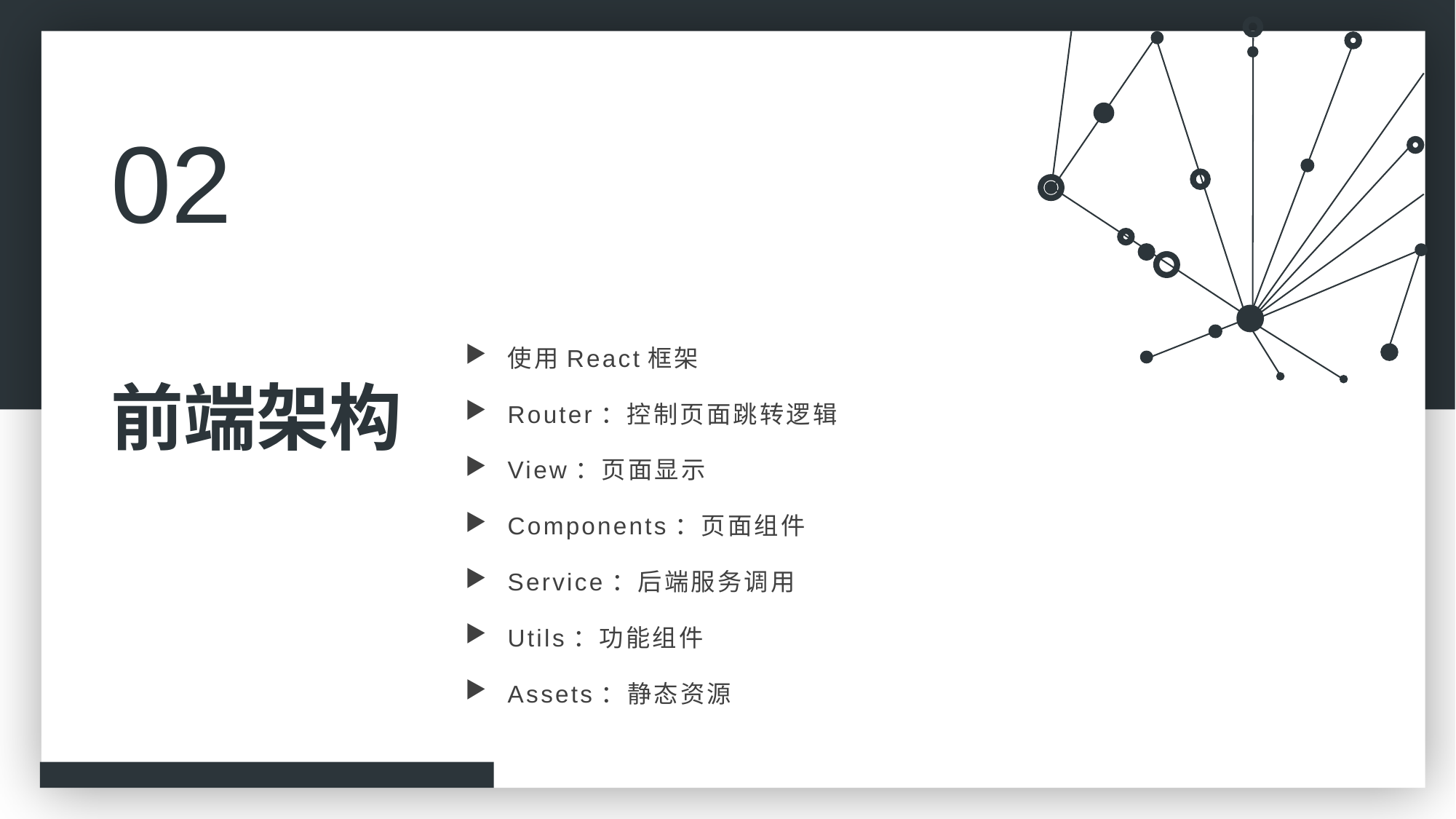

02

使用React框架
Router：控制页面跳转逻辑
View：页面显示
Components：页面组件
Service：后端服务调用
Utils：功能组件
Assets：静态资源

前端架构